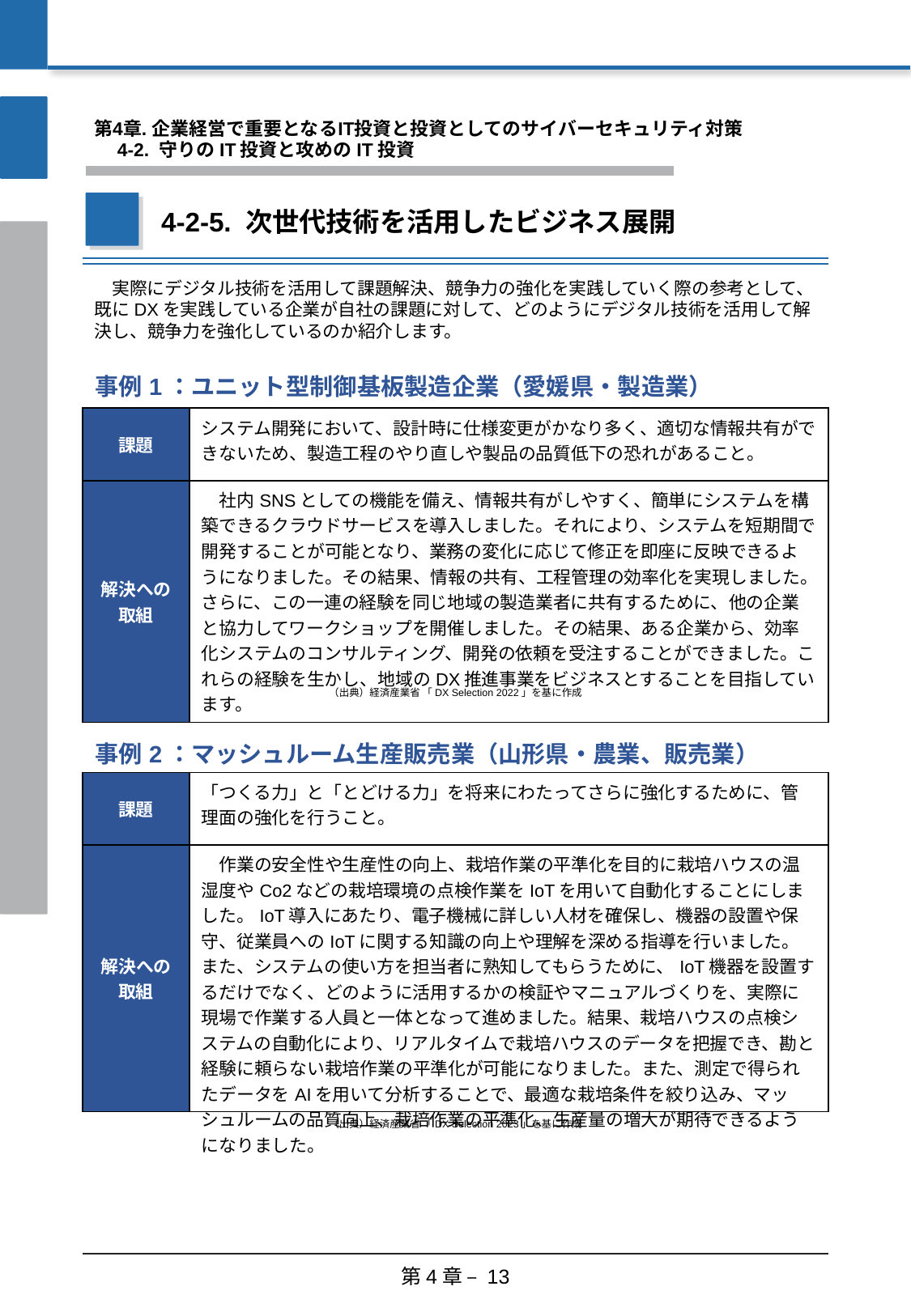

第4章. 企業経営で重要となるIT投資と投資としてのサイバーセキュリティ対策
　4-2. 守りのIT投資と攻めのIT投資
4-2-5. 次世代技術を活用したビジネス展開
　実際にデジタル技術を活用して課題解決、競争力の強化を実践していく際の参考として、既にDXを実践している企業が自社の課題に対して、どのようにデジタル技術を活用して解決し、競争力を強化しているのか紹介します。
| 事例1：ユニット型制御基板製造企業（愛媛県・製造業） |  |
| --- | --- |
| 課題 | システム開発において、設計時に仕様変更がかなり多く、適切な情報共有ができないため、製造工程のやり直しや製品の品質低下の恐れがあること。 |
| 解決への取組 | 社内SNSとしての機能を備え、情報共有がしやすく、簡単にシステムを構築できるクラウドサービスを導入しました。それにより、システムを短期間で開発することが可能となり、業務の変化に応じて修正を即座に反映できるようになりました。その結果、情報の共有、工程管理の効率化を実現しました。さらに、この一連の経験を同じ地域の製造業者に共有するために、他の企業と協力してワークショップを開催しました。その結果、ある企業から、効率化システムのコンサルティング、開発の依頼を受注することができました。これらの経験を生かし、地域のDX推進事業をビジネスとすることを目指しています。 |
（出典）経済産業省 「DX Selection 2022」を基に作成
| 事例2：マッシュルーム生産販売業（山形県・農業、販売業） |  |
| --- | --- |
| 課題 | 「つくる力」と「とどける力」を将来にわたってさらに強化するために、管理面の強化を行うこと。 |
| 解決への取組 | 作業の安全性や生産性の向上、栽培作業の平準化を目的に栽培ハウスの温湿度やCo2などの栽培環境の点検作業をIoTを用いて自動化することにしました。IoT導入にあたり、電子機械に詳しい人材を確保し、機器の設置や保守、従業員へのIoTに関する知識の向上や理解を深める指導を行いました。また、システムの使い方を担当者に熟知してもらうために、IoT機器を設置するだけでなく、どのように活用するかの検証やマニュアルづくりを、実際に現場で作業する人員と一体となって進めました。結果、栽培ハウスの点検システムの自動化により、リアルタイムで栽培ハウスのデータを把握でき、勘と経験に頼らない栽培作業の平準化が可能になりました。また、測定で得られたデータをAIを用いて分析することで、最適な栽培条件を絞り込み、マッシュルームの品質向上、栽培作業の平準化、生産量の増大が期待できるようになりました。 |
（出典）経済産業省 「DX Selection 2023」を基に作成
第4章 – 13